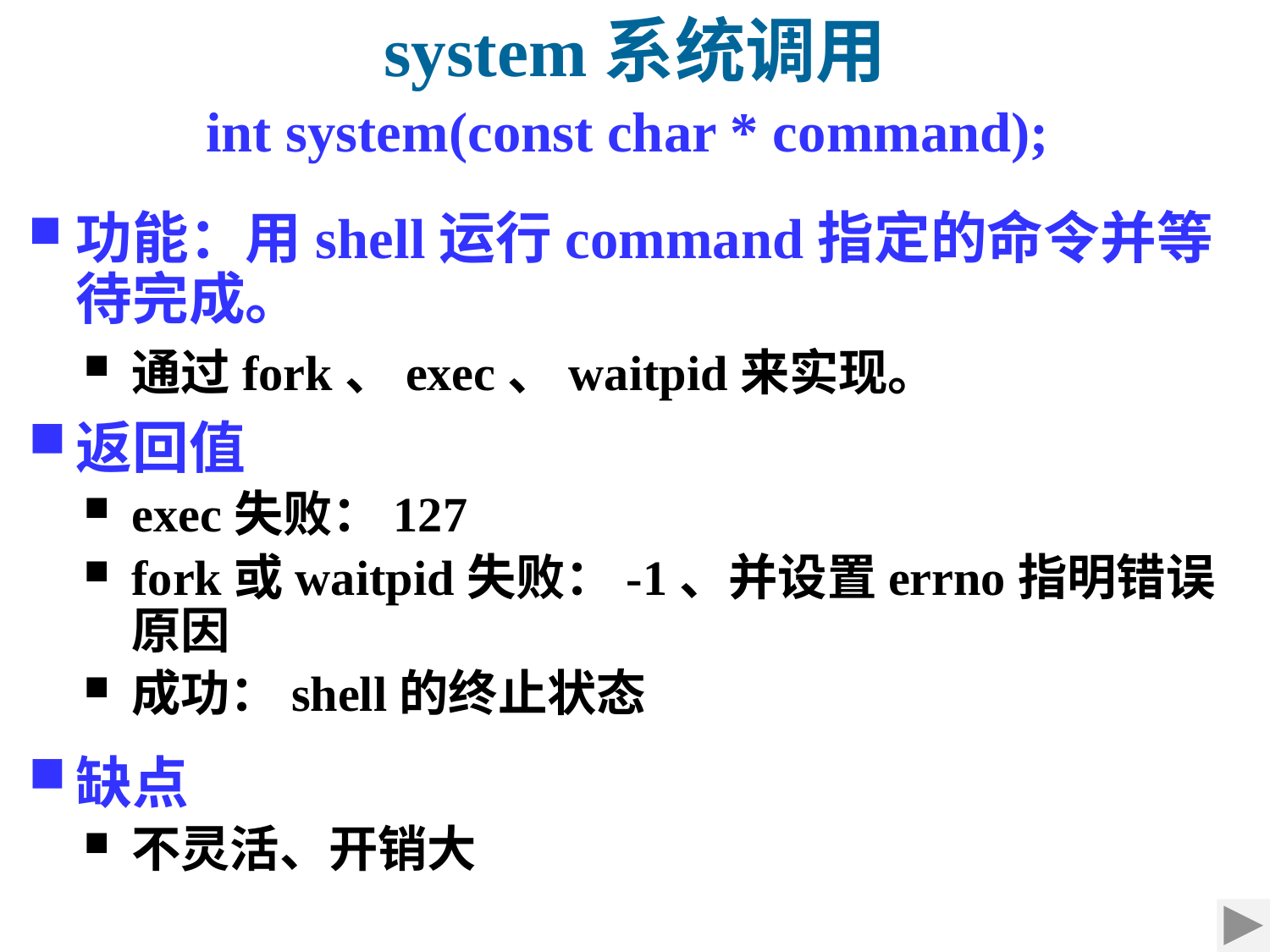

# system系统调用
int system(const char * command);
功能：用shell运行command指定的命令并等待完成。
通过fork、exec、waitpid来实现。
返回值
exec失败：127
fork或waitpid失败：-1、并设置errno指明错误原因
成功：shell的终止状态
缺点
不灵活、开销大

70